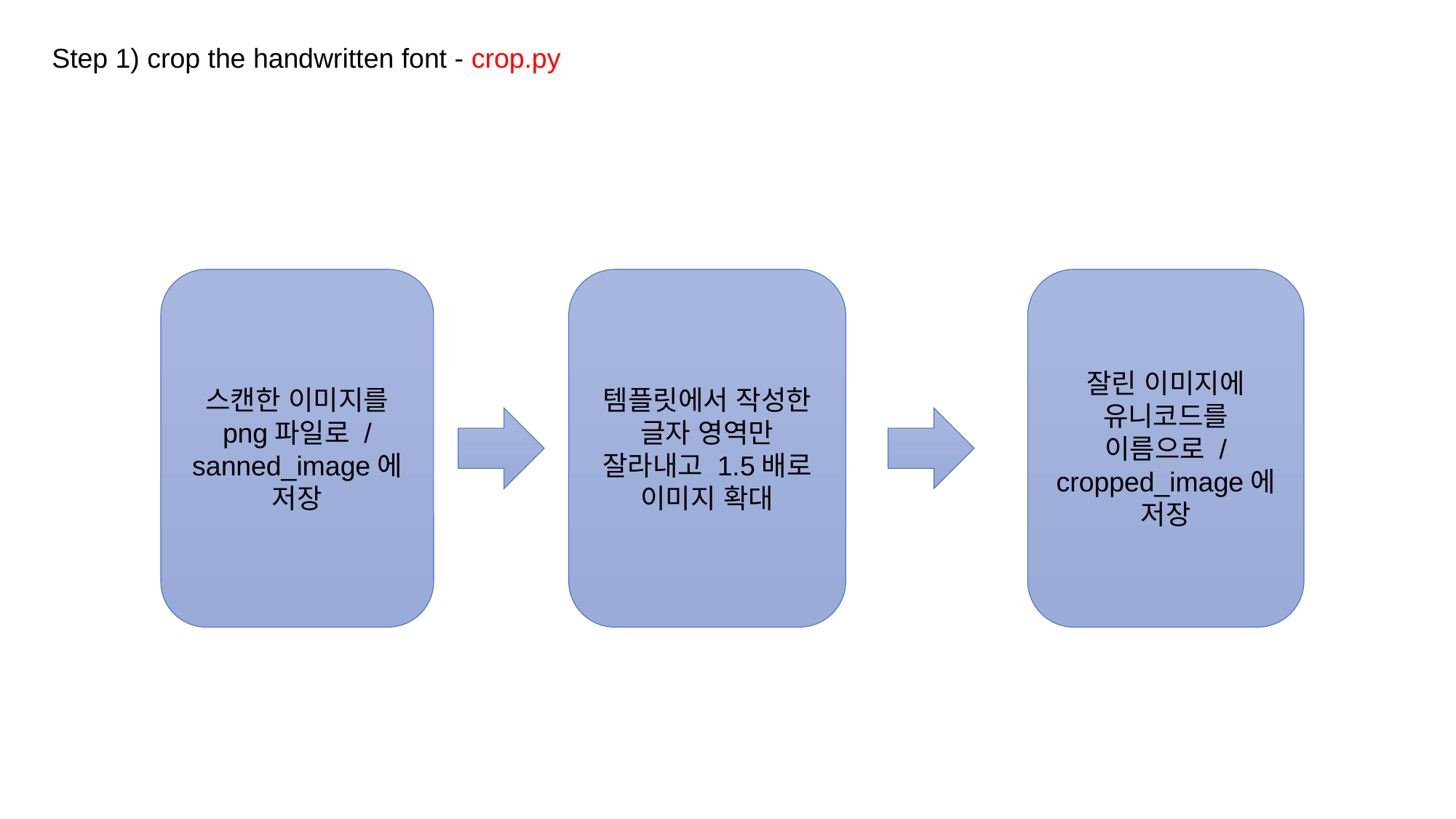

Step 1) crop the handwritten font - crop.py
스캔한 이미지를 png파일로 /sanned_image에 저장
템플릿에서 작성한 글자 영역만 잘라내고 1.5배로 이미지 확대
잘린 이미지에 유니코드를 이름으로 /cropped_image에 저장